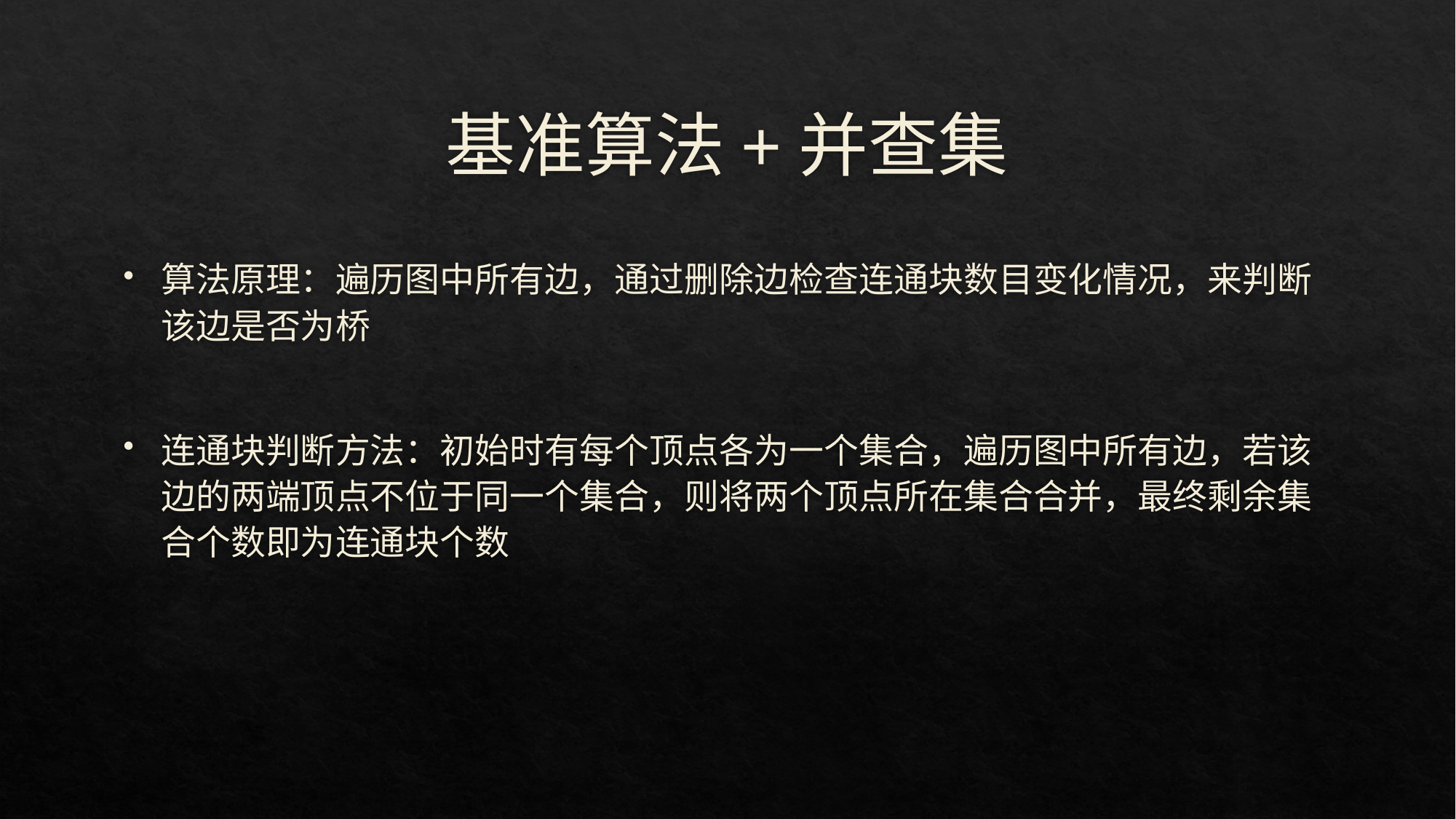

# 基准算法+并查集
算法原理：遍历图中所有边，通过删除边检查连通块数目变化情况，来判断该边是否为桥

连通块判断方法：初始时有每个顶点各为一个集合，遍历图中所有边，若该边的两端顶点不位于同一个集合，则将两个顶点所在集合合并，最终剩余集合个数即为连通块个数